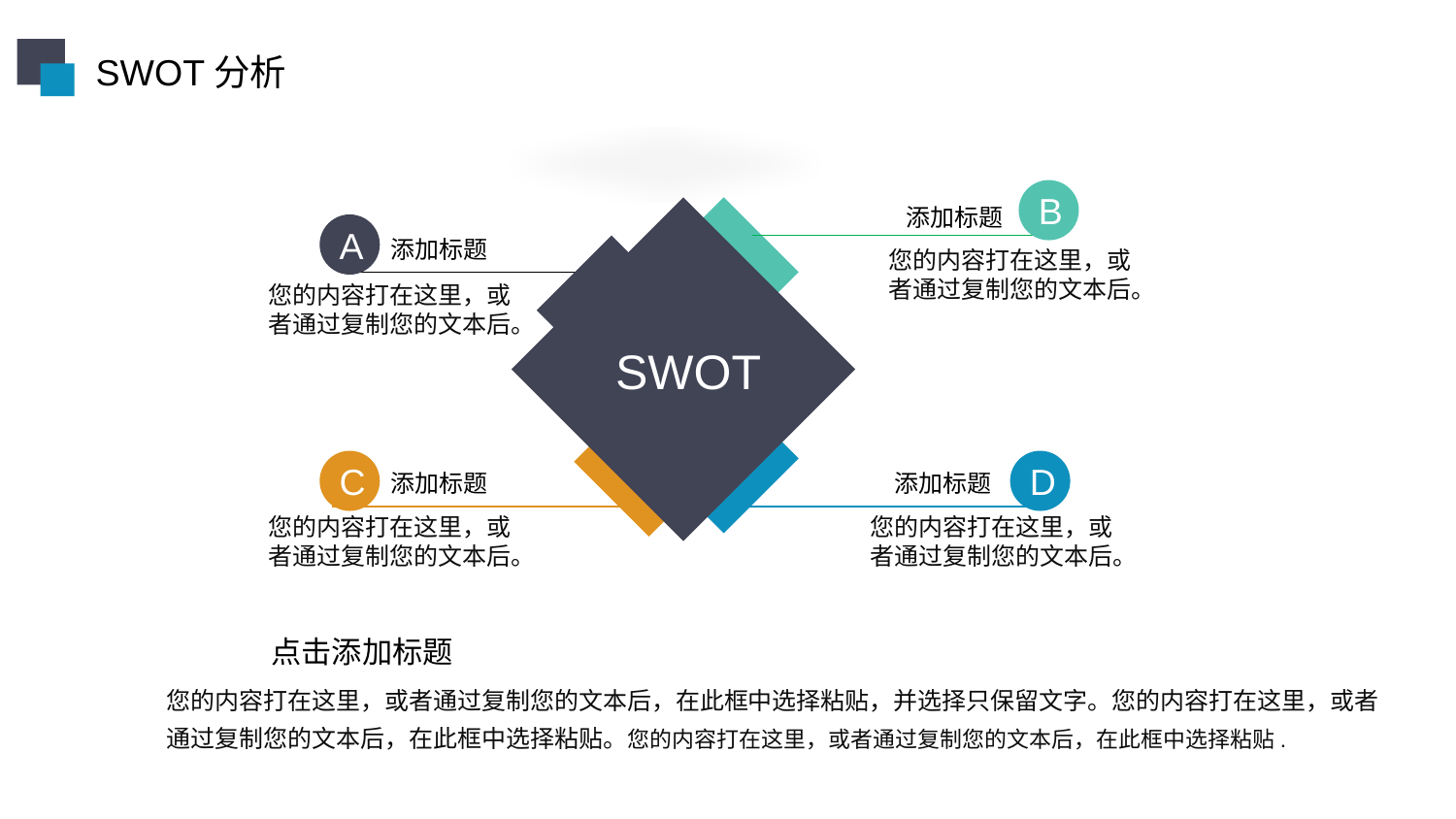

SWOT分析
B
添加标题

SWOT

A
添加标题

您的内容打在这里，或者通过复制您的文本后。
您的内容打在这里，或者通过复制您的文本后。

C
D
添加标题
添加标题
您的内容打在这里，或者通过复制您的文本后。
您的内容打在这里，或者通过复制您的文本后。
点击添加标题
您的内容打在这里，或者通过复制您的文本后，在此框中选择粘贴，并选择只保留文字。您的内容打在这里，或者通过复制您的文本后，在此框中选择粘贴。您的内容打在这里，或者通过复制您的文本后，在此框中选择粘贴.